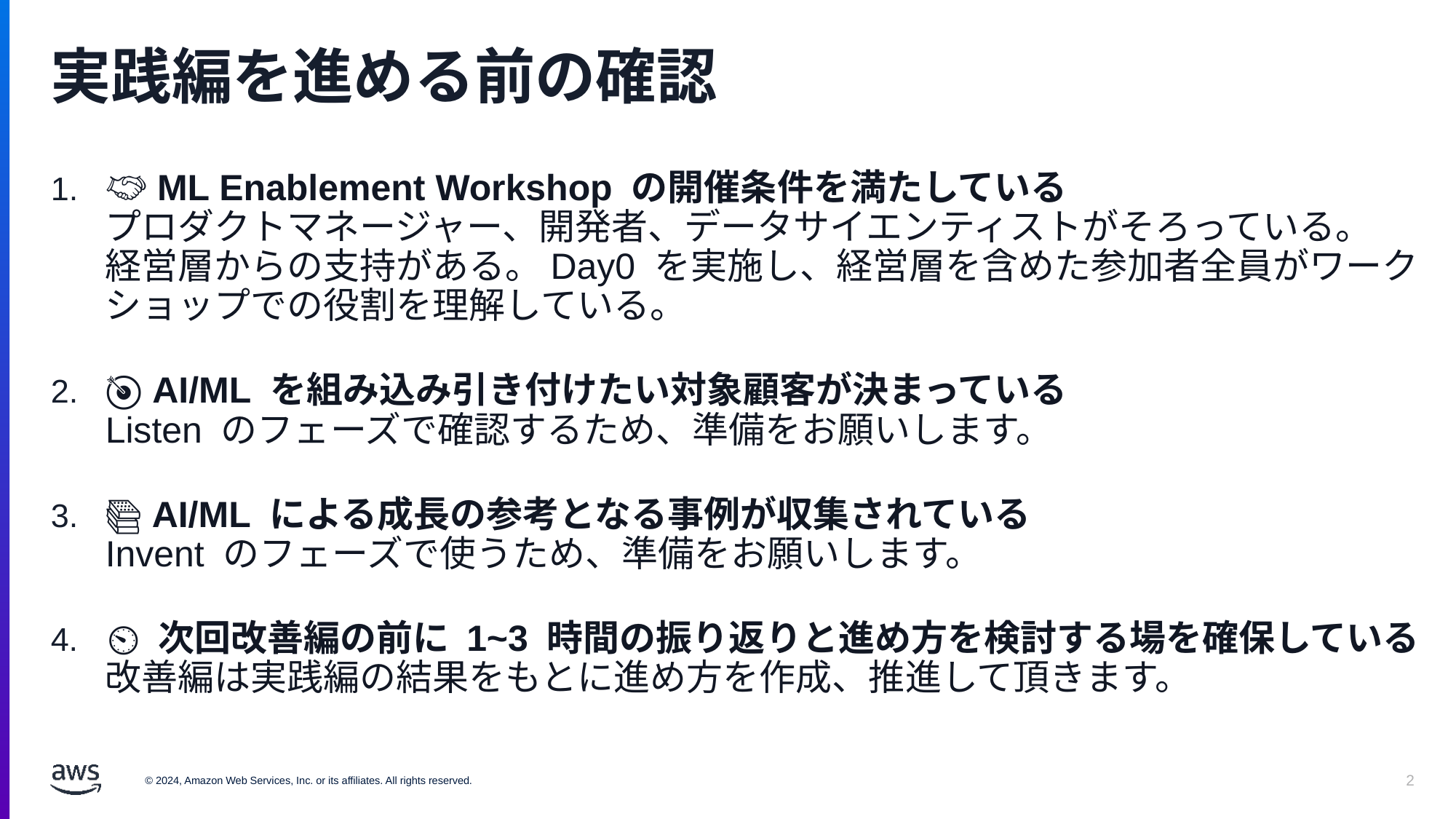

# 実践編を進める前の確認
🤝 ML Enablement Workshop の開催条件を満たしている
プロダクトマネージャー、開発者、データサイエンティストがそろっている。
経営層からの支持がある。Day0 を実施し、経営層を含めた参加者全員がワークショップでの役割を理解している。
🎯 AI/ML を組み込み引き付けたい対象顧客が決まっている
Listen のフェーズで確認するため、準備をお願いします。
📚 AI/ML による成長の参考となる事例が収集されている
Invent のフェーズで使うため、準備をお願いします。
⏲️ 次回改善編の前に 1~3 時間の振り返りと進め方を検討する場を確保している
改善編は実践編の結果をもとに進め方を作成、推進して頂きます。
2